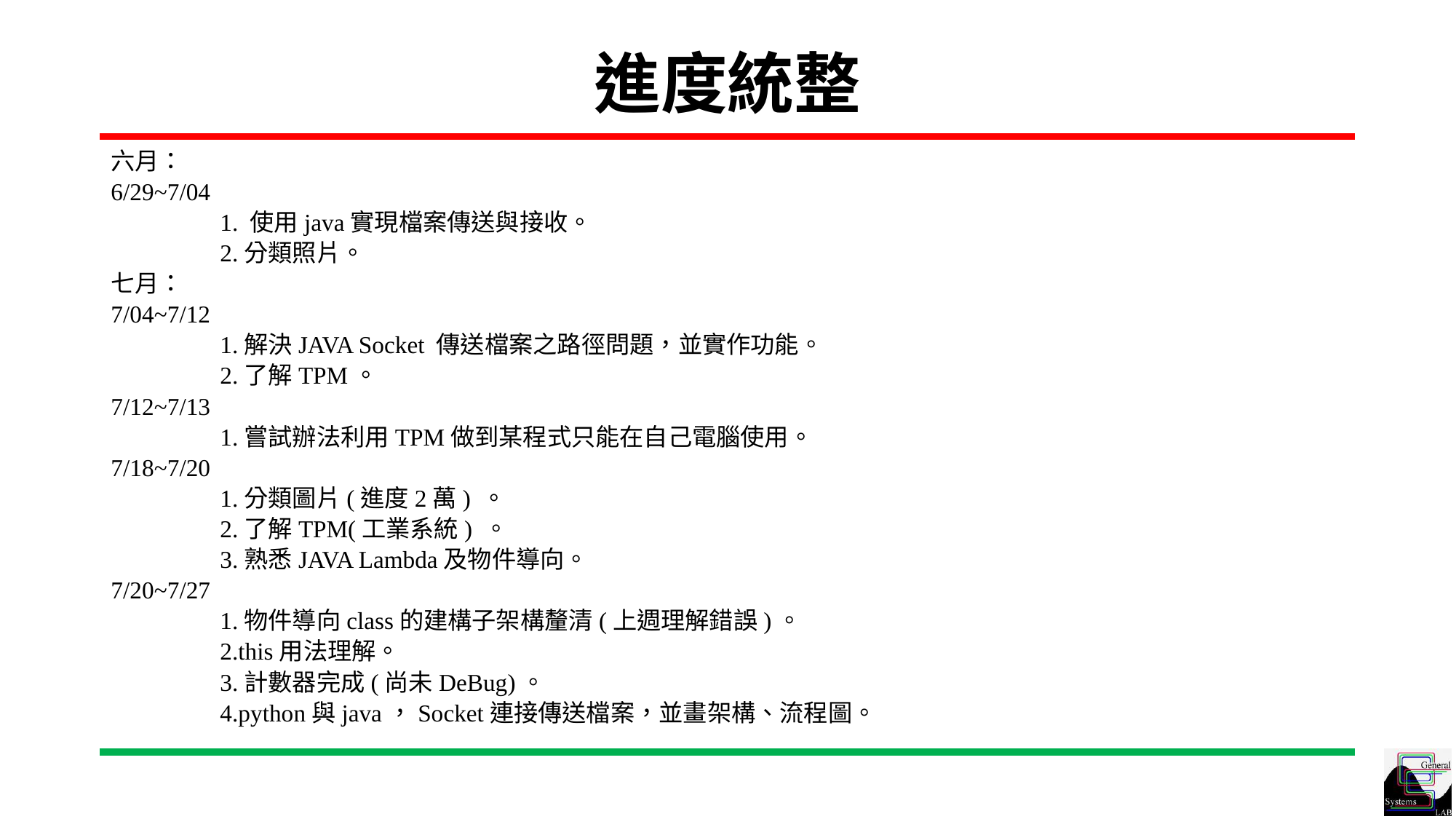

# 進度統整
六月：
6/29~7/04
	1. 使用java實現檔案傳送與接收。
	2.分類照片。
七月：
7/04~7/12
	1.解決JAVA Socket 傳送檔案之路徑問題，並實作功能。
	2.了解TPM。
7/12~7/13
	1.嘗試辦法利用TPM做到某程式只能在自己電腦使用。
7/18~7/20
	1.分類圖片(進度2萬) 。
	2.了解TPM(工業系統) 。
	3.熟悉JAVA Lambda及物件導向。
7/20~7/27
	1.物件導向class的建構子架構釐清(上週理解錯誤)。
	2.this用法理解。
	3.計數器完成(尚未DeBug)。
	4.python與java，Socket連接傳送檔案，並畫架構、流程圖。